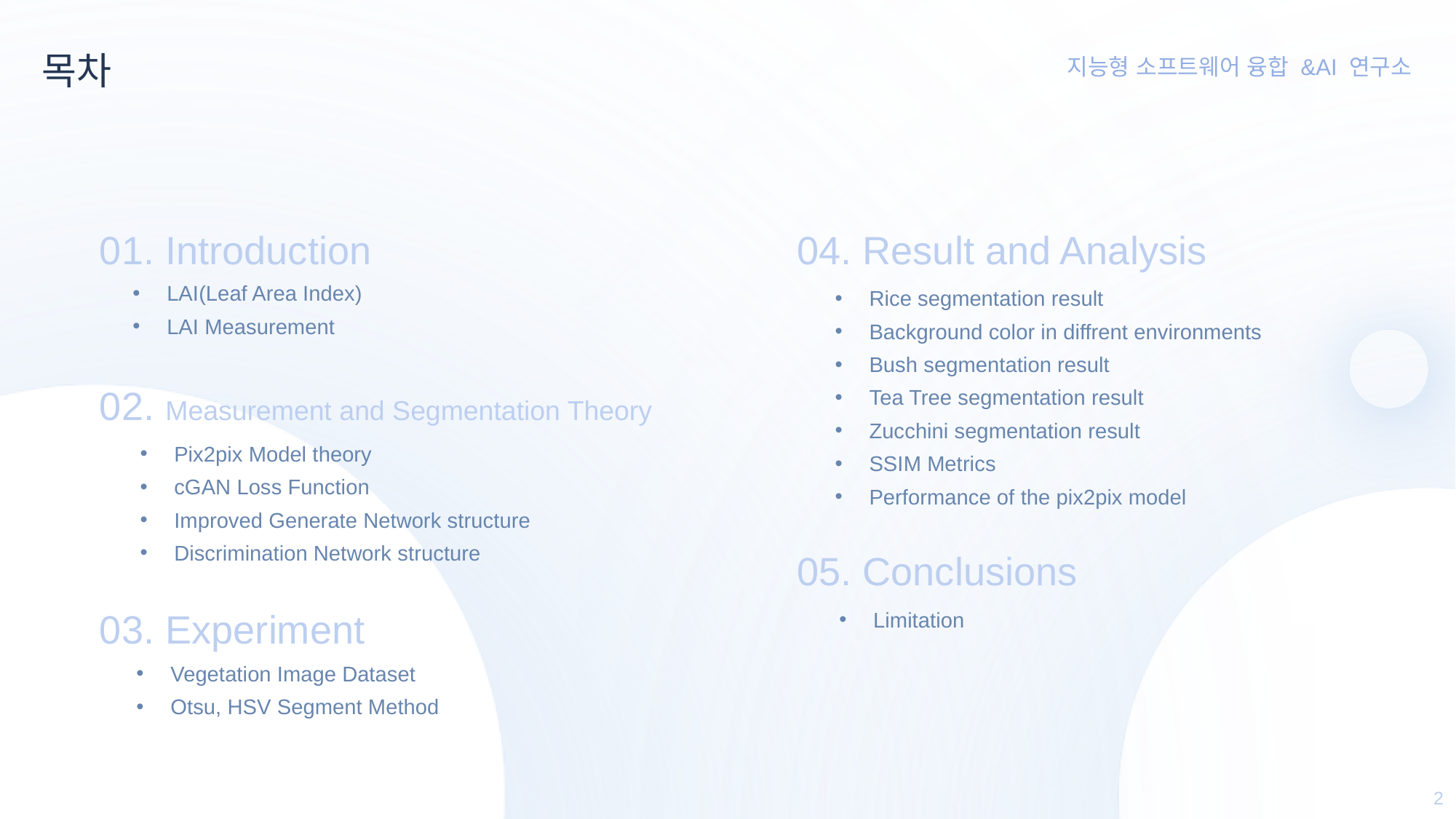

목차
01. Introduction
04. Result and Analysis
LAI(Leaf Area Index)
LAI Measurement
Rice segmentation result
Background color in diffrent environments
Bush segmentation result
Tea Tree segmentation result
Zucchini segmentation result
SSIM Metrics
Performance of the pix2pix model
02. Measurement and Segmentation Theory
Pix2pix Model theory
cGAN Loss Function
Improved Generate Network structure
Discrimination Network structure
05. Conclusions
03. Experiment
Limitation
Vegetation Image Dataset
Otsu, HSV Segment Method
2